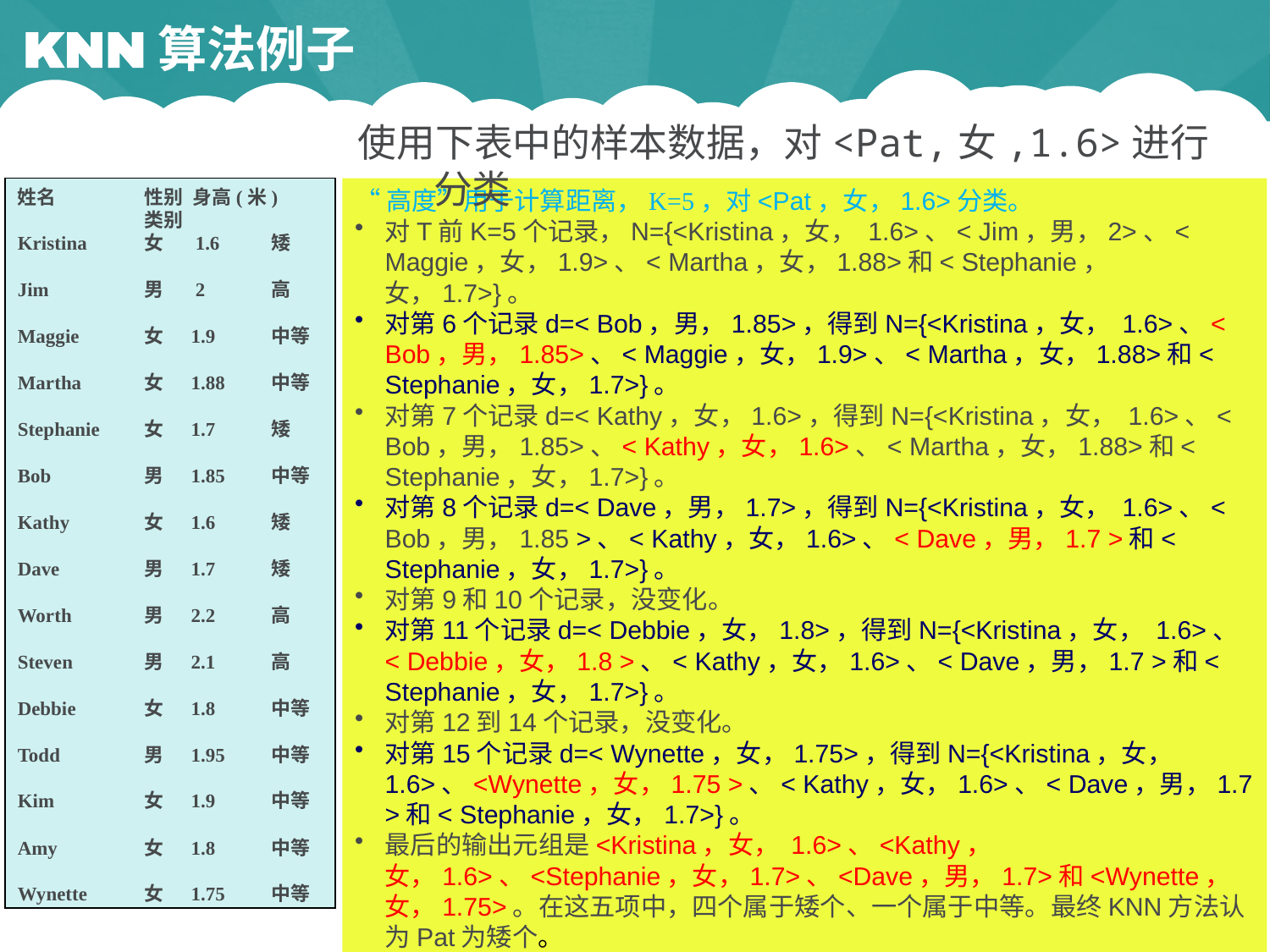

KNN算法例子

使用下表中的样本数据，对<Pat,女,1.6>进行分类
姓名	性别  身高(米)	类别
Kristina	女      1.6	矮
Jim	男      2	高
Maggie	女     1.9	中等
Martha	女     1.88	中等
Stephanie	女     1.7	矮
Bob	男     1.85	中等
Kathy	女     1.6	矮
Dave	男     1.7	矮
Worth	男     2.2	高
Steven	男     2.1	高
Debbie	女     1.8	中等
Todd	男     1.95	中等
Kim	女     1.9	中等
Amy	女     1.8	中等
Wynette	女     1.75	中等

“高度”用于计算距离，K=5，对<Pat，女，1.6>分类。
对T前K=5个记录，N={<Kristina，女， 1.6>、< Jim，男，2>、< Maggie，女，1.9>、< Martha，女，1.88>和< Stephanie，女，1.7>}。
对第6个记录d=< Bob，男，1.85>，得到N={<Kristina，女， 1.6>、< Bob，男，1.85>、< Maggie，女，1.9>、< Martha，女，1.88>和< Stephanie，女，1.7>}。
对第7个记录d=< Kathy，女，1.6>，得到N={<Kristina，女， 1.6>、< Bob，男，1.85>、< Kathy，女，1.6>、< Martha，女，1.88>和< Stephanie，女，1.7>}。
对第8个记录d=< Dave，男，1.7>，得到N={<Kristina，女， 1.6>、< Bob，男，1.85 >、< Kathy，女，1.6>、< Dave，男，1.7 >和< Stephanie，女，1.7>}。
对第9和10个记录，没变化。
对第11个记录d=< Debbie，女，1.8>，得到N={<Kristina，女， 1.6>、< Debbie，女，1.8 >、< Kathy，女，1.6>、< Dave，男，1.7 >和< Stephanie，女，1.7>}。
对第12到14个记录，没变化。
对第15个记录d=< Wynette，女，1.75>，得到N={<Kristina，女， 1.6>、<Wynette，女，1.75 >、< Kathy，女，1.6>、< Dave，男，1.7 >和< Stephanie，女，1.7>}。
最后的输出元组是<Kristina，女， 1.6>、<Kathy，女，1.6>、<Stephanie，女，1.7>、<Dave，男，1.7>和<Wynette，女，1.75>。在这五项中，四个属于矮个、一个属于中等。最终KNN方法认为Pat为矮个。